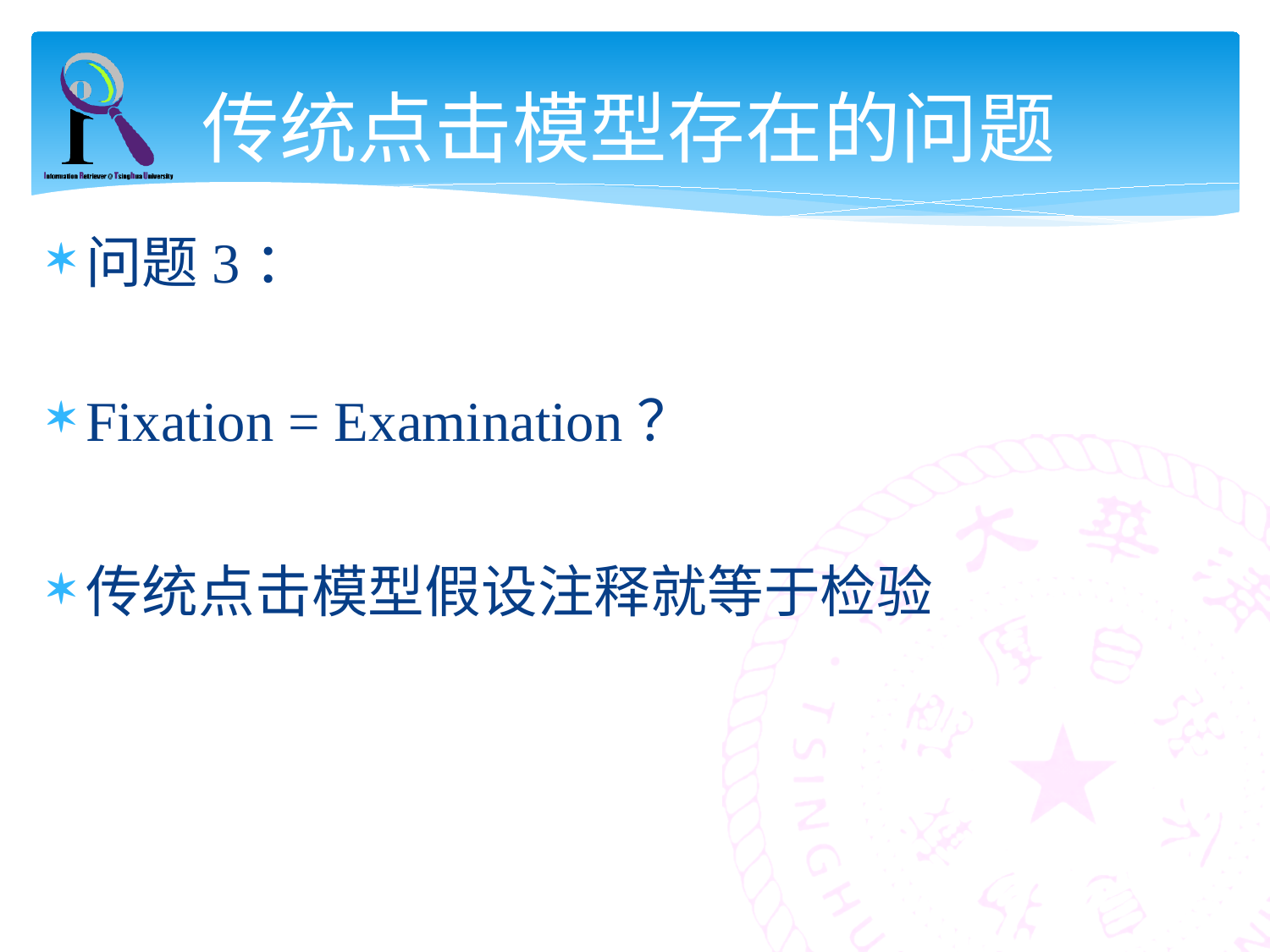

# 传统点击模型存在的问题
问题3：

Fixation = Examination？

传统点击模型假设注释就等于检验